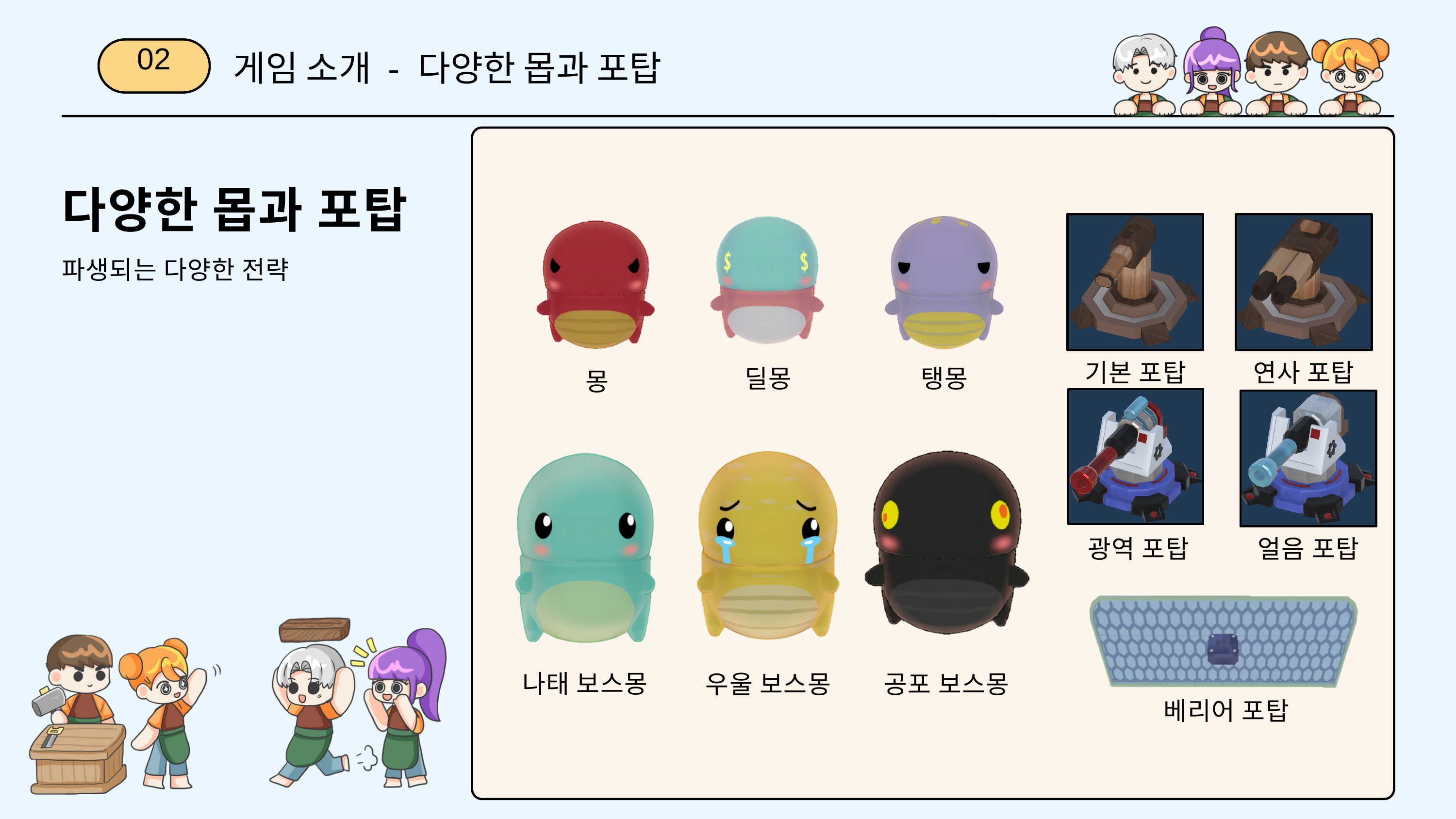

게임 소개 - 다양한 몹과 포탑

02

다양한 몹과 포탑

파생되는 다양한 전략
기본 포탑
연사 포탑
딜몽
탱몽
몽

공포 보스몽

우울 보스몽

나태 보스몽

광역 포탑
얼음 포탑

베리어 포탑